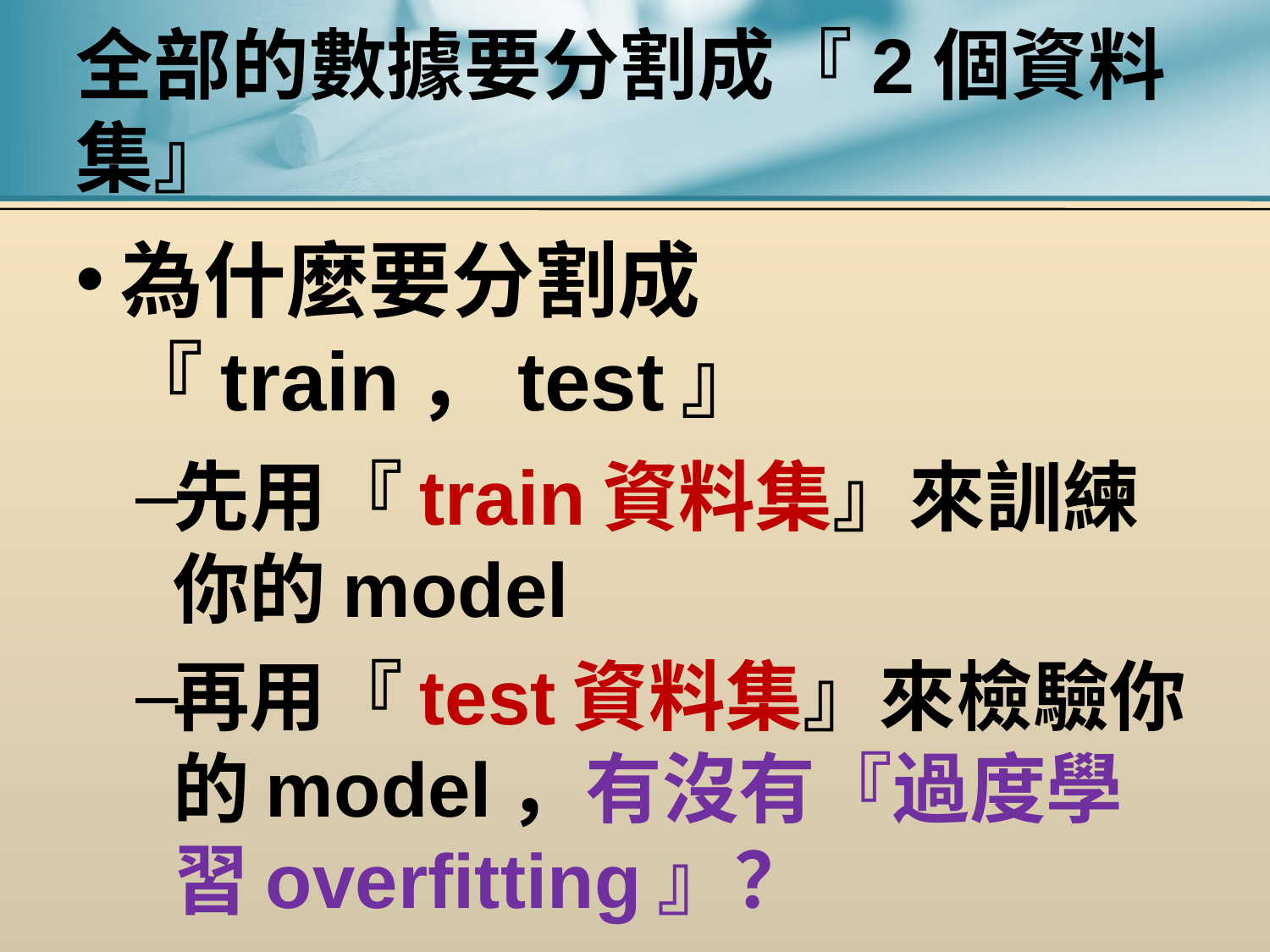

# 全部的數據要分割成『2個資料集』
為什麼要分割成『train，test』
先用『train資料集』來訓練你的model
再用『test資料集』來檢驗你的model，有沒有『過度學習overfitting』？